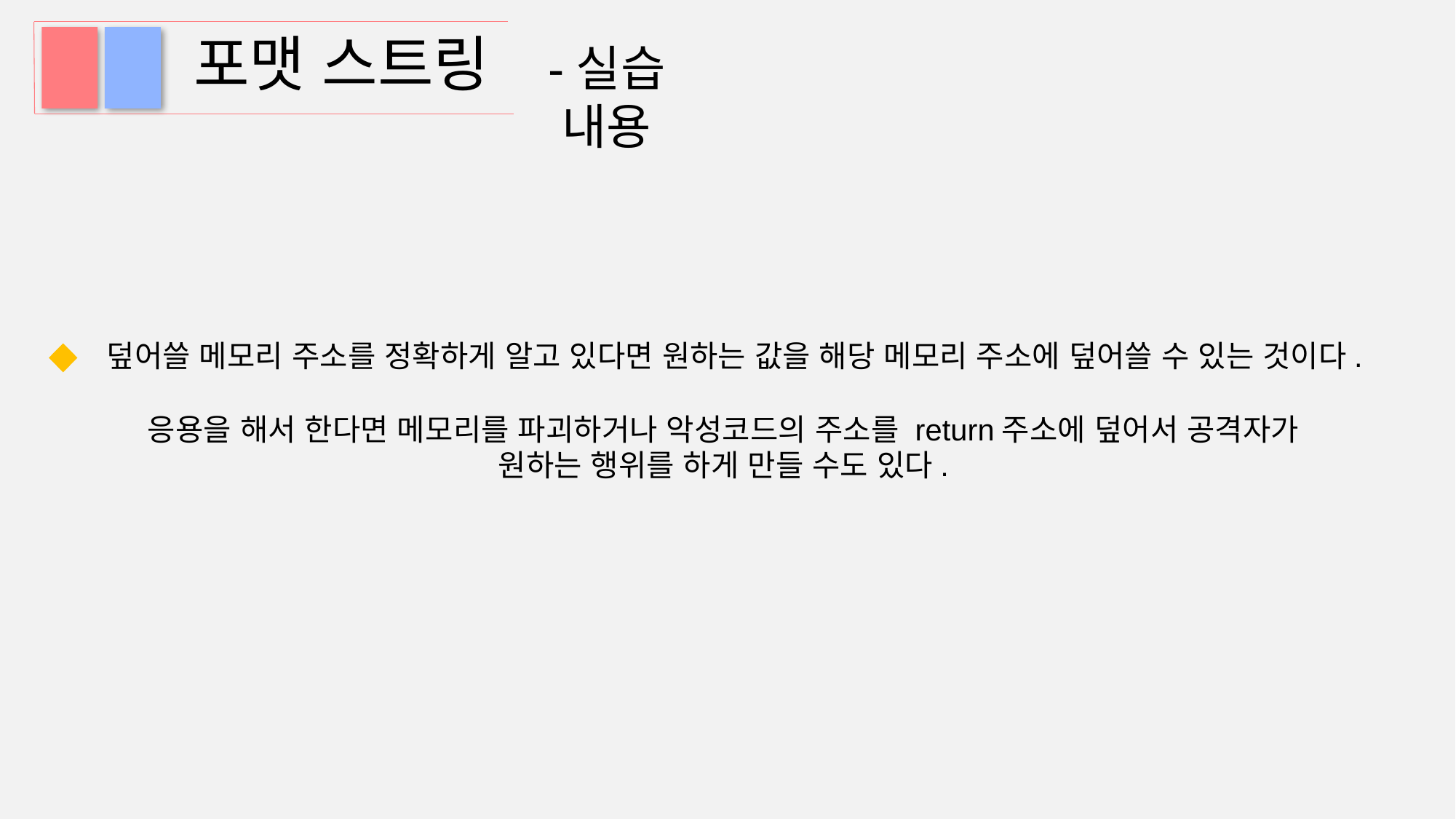

# 포맷 스트링
-실습 내용
 덮어쓸 메모리 주소를 정확하게 알고 있다면 원하는 값을 해당 메모리 주소에 덮어쓸 수 있는 것이다.
응용을 해서 한다면 메모리를 파괴하거나 악성코드의 주소를 return주소에 덮어서 공격자가
원하는 행위를 하게 만들 수도 있다.